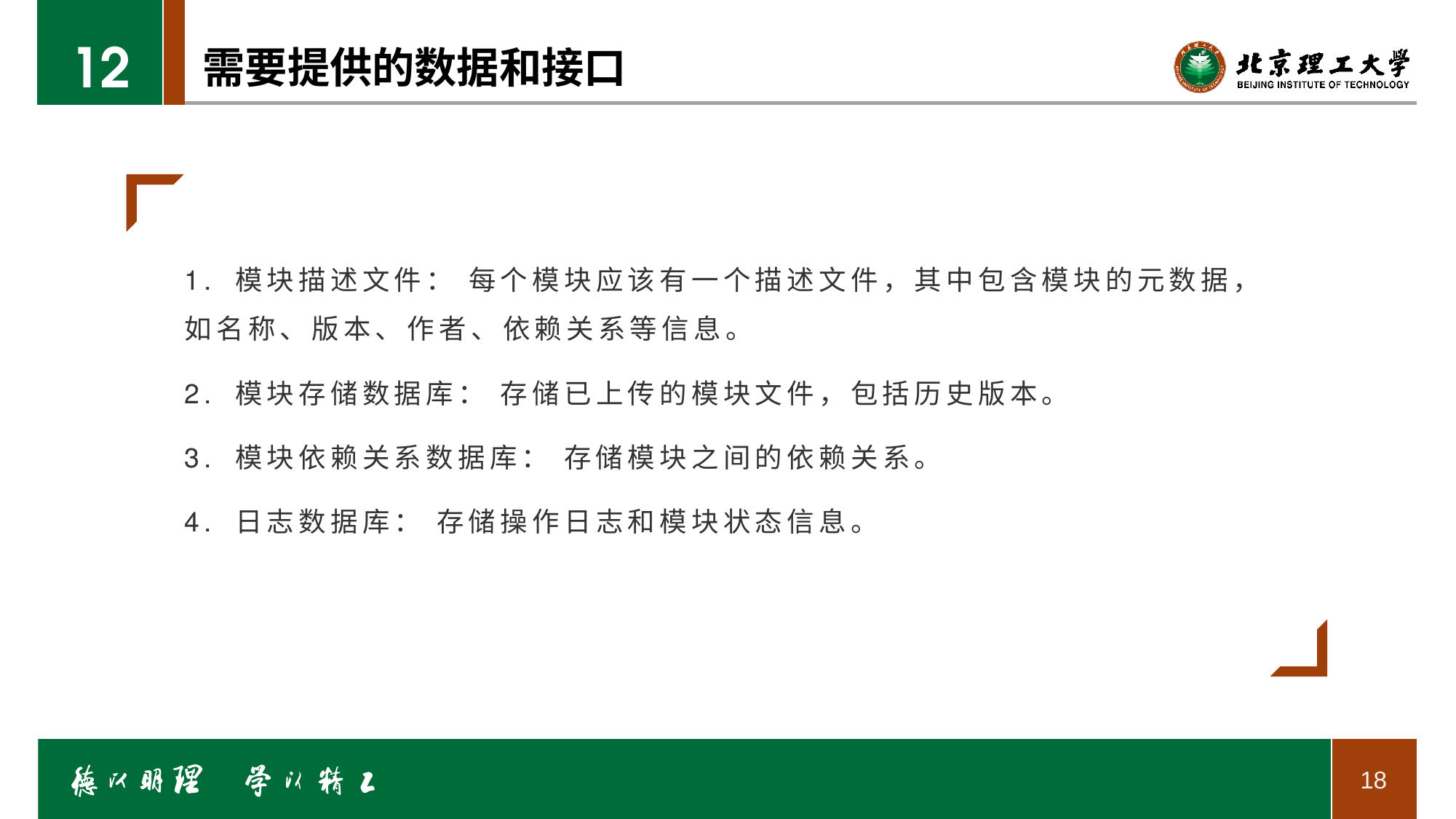

12
# 需要提供的数据和接口

1. 模块描述文件： 每个模块应该有一个描述文件，其中包含模块的元数据，如名称、版本、作者、依赖关系等信息。
2. 模块存储数据库： 存储已上传的模块文件，包括历史版本。
3. 模块依赖关系数据库： 存储模块之间的依赖关系。
4. 日志数据库： 存储操作日志和模块状态信息。